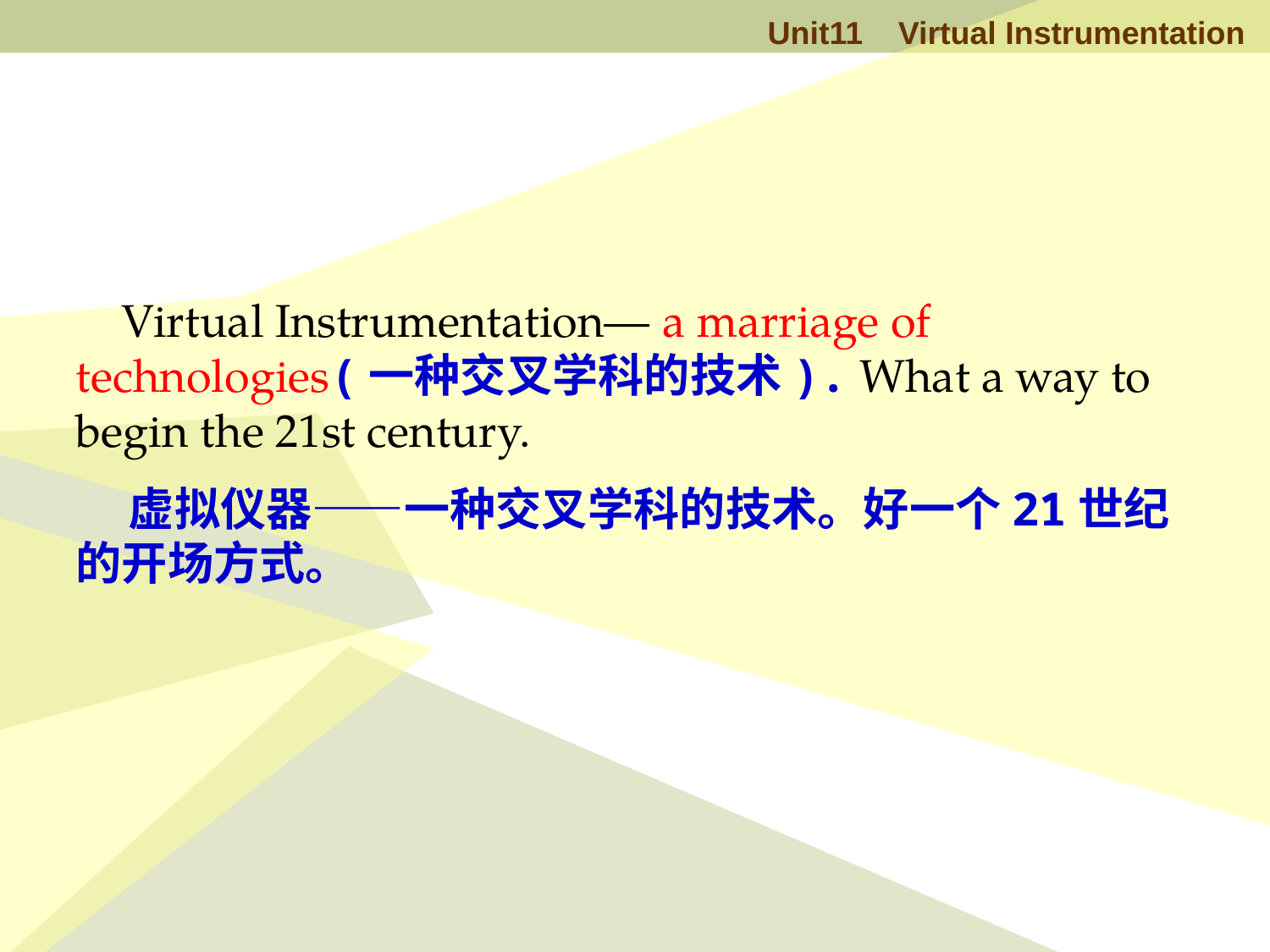

Virtual Instrumentation— a marriage of technologies(一种交叉学科的技术). What a way to begin the 21st century.
    虚拟仪器——一种交叉学科的技术。好一个21世纪的开场方式。